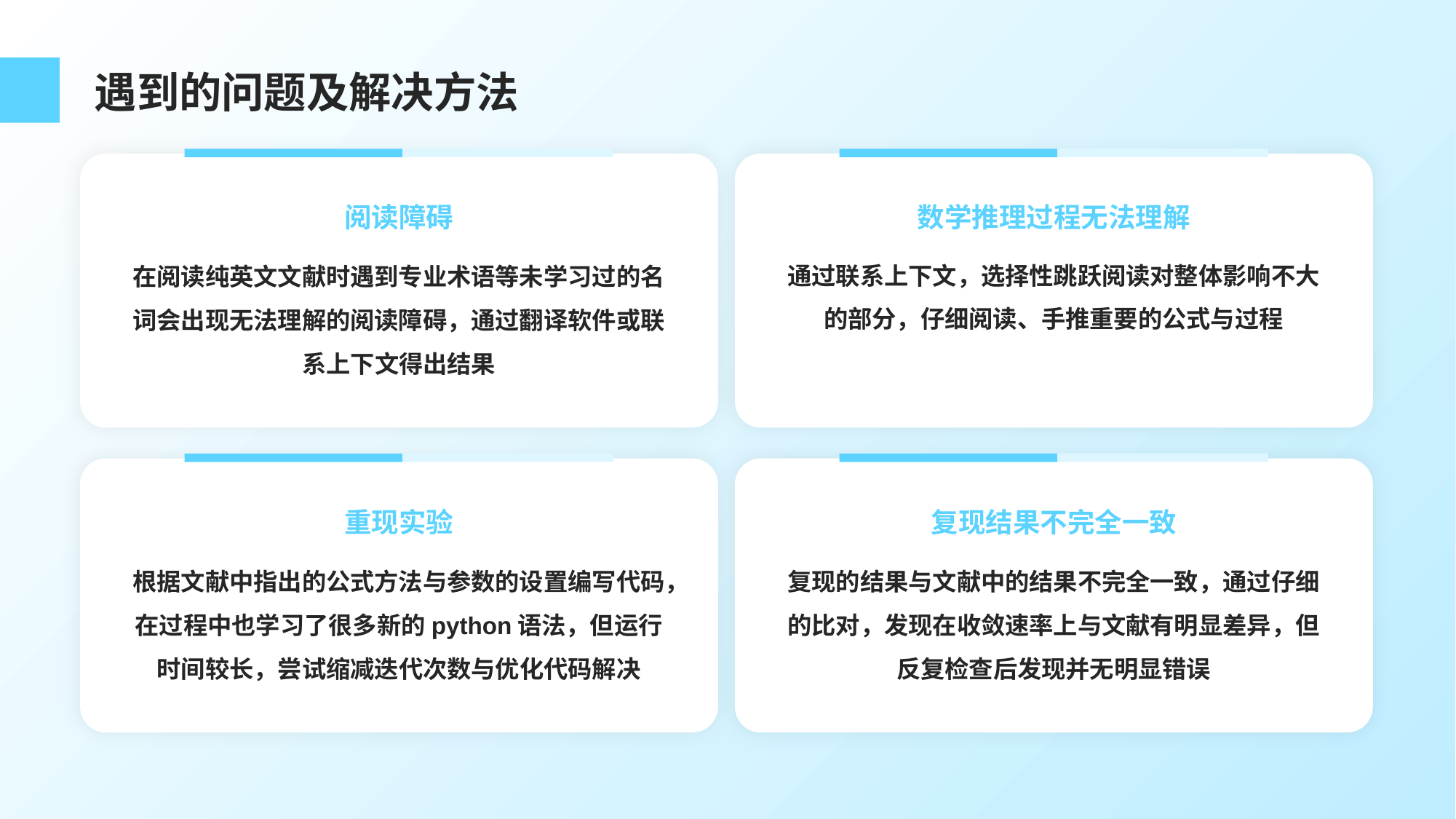

遇到的问题及解决方法

阅读障碍
数学推理过程无法理解
通过联系上下文，选择性跳跃阅读对整体影响不大的部分，仔细阅读、手推重要的公式与过程
在阅读纯英文文献时遇到专业术语等未学习过的名词会出现无法理解的阅读障碍，通过翻译软件或联系上下文得出结果

重现实验
复现结果不完全一致
根据文献中指出的公式方法与参数的设置编写代码，在过程中也学习了很多新的python语法，但运行时间较长，尝试缩减迭代次数与优化代码解决
复现的结果与文献中的结果不完全一致，通过仔细的比对，发现在收敛速率上与文献有明显差异，但反复检查后发现并无明显错误